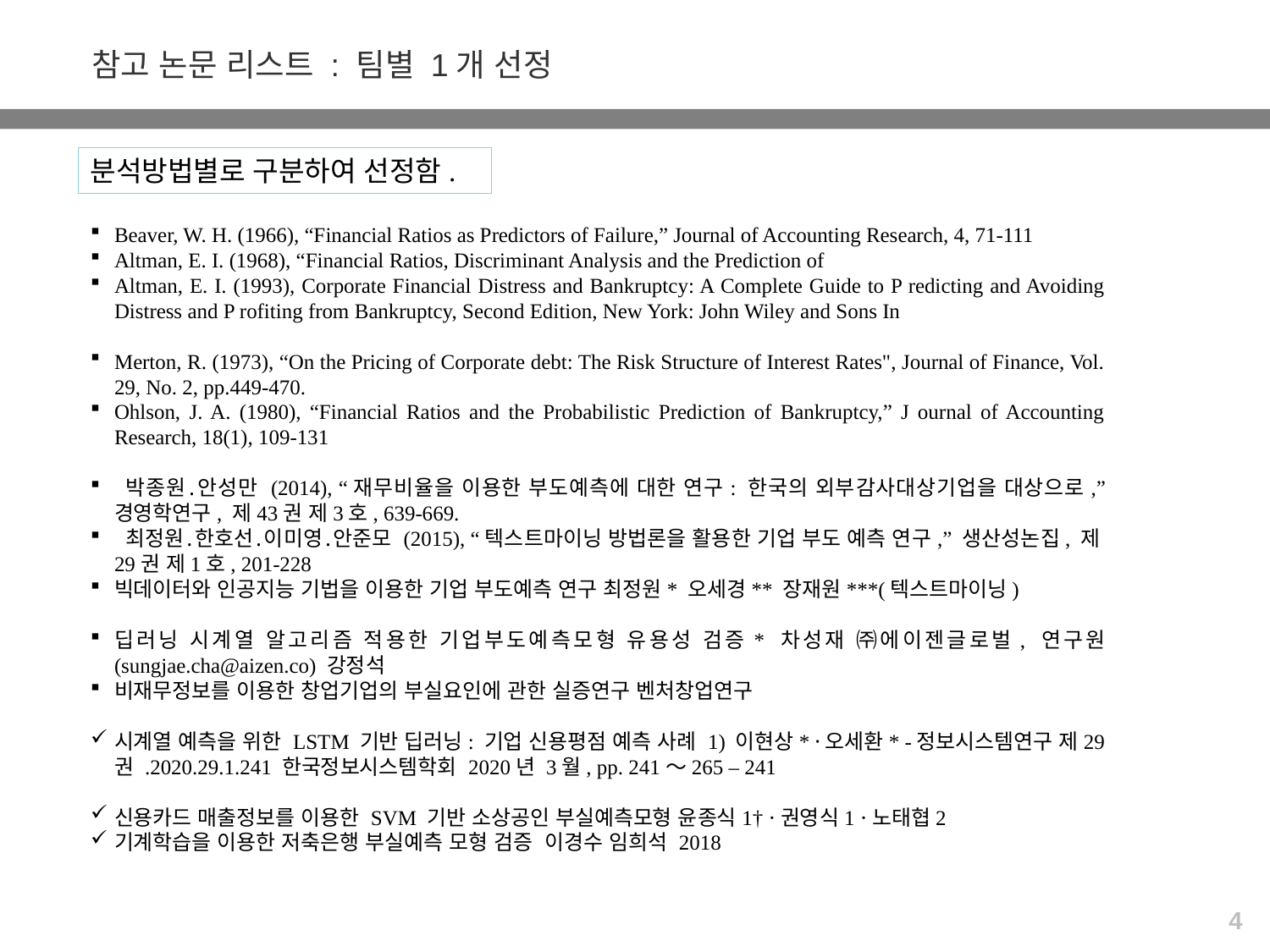

참고 논문 리스트 : 팀별 1개 선정

분석방법별로 구분하여 선정함.
Beaver, W. H. (1966), “Financial Ratios as Predictors of Failure,” Journal of Accounting Research, 4, 71-111
Altman, E. I. (1968), “Financial Ratios, Discriminant Analysis and the Prediction of
Altman, E. I. (1993), Corporate Financial Distress and Bankruptcy: A Complete Guide to P redicting and Avoiding Distress and P rofiting from Bankruptcy, Second Edition, New York: John Wiley and Sons In

Merton, R. (1973), “On the Pricing of Corporate debt: The Risk Structure of Interest Rates", Journal of Finance, Vol. 29, No. 2, pp.449-470.
Ohlson, J. A. (1980), “Financial Ratios and the Probabilistic Prediction of Bankruptcy,” J ournal of Accounting Research, 18(1), 109-131

 박종원․안성만 (2014), “재무비율을 이용한 부도예측에 대한 연구: 한국의 외부감사대상기업을 대상으로,” 경영학연구, 제43권 제3호, 639-669.
 최정원․한호선․이미영․안준모 (2015), “텍스트마이닝 방법론을 활용한 기업 부도 예측 연구,” 생산성논집, 제29권 제1호, 201-228
빅데이터와 인공지능 기법을 이용한 기업 부도예측 연구 최정원* 오세경** 장재원***(텍스트마이닝)

딥러닝 시계열 알고리즘 적용한 기업부도예측모형 유용성 검증* 차성재 ㈜에이젠글로벌, 연구원 (sungjae.cha@aizen.co) 강정석
비재무정보를 이용한 창업기업의 부실요인에 관한 실증연구 벤처창업연구

시계열 예측을 위한 LSTM 기반 딥러닝: 기업 신용평점 예측 사례 1) 이현상* ․오세환* -정보시스템연구 제29권 .2020.29.1.241 한국정보시스템학회 2020년 3월, pp. 241～265 – 241

신용카드 매출정보를 이용한 SVM 기반 소상공인 부실예측모형 윤종식1† ⋅권영식1 ⋅노태협2
기계학습을 이용한 저축은행 부실예측 모형 검증  이경수 임희석 2018

4